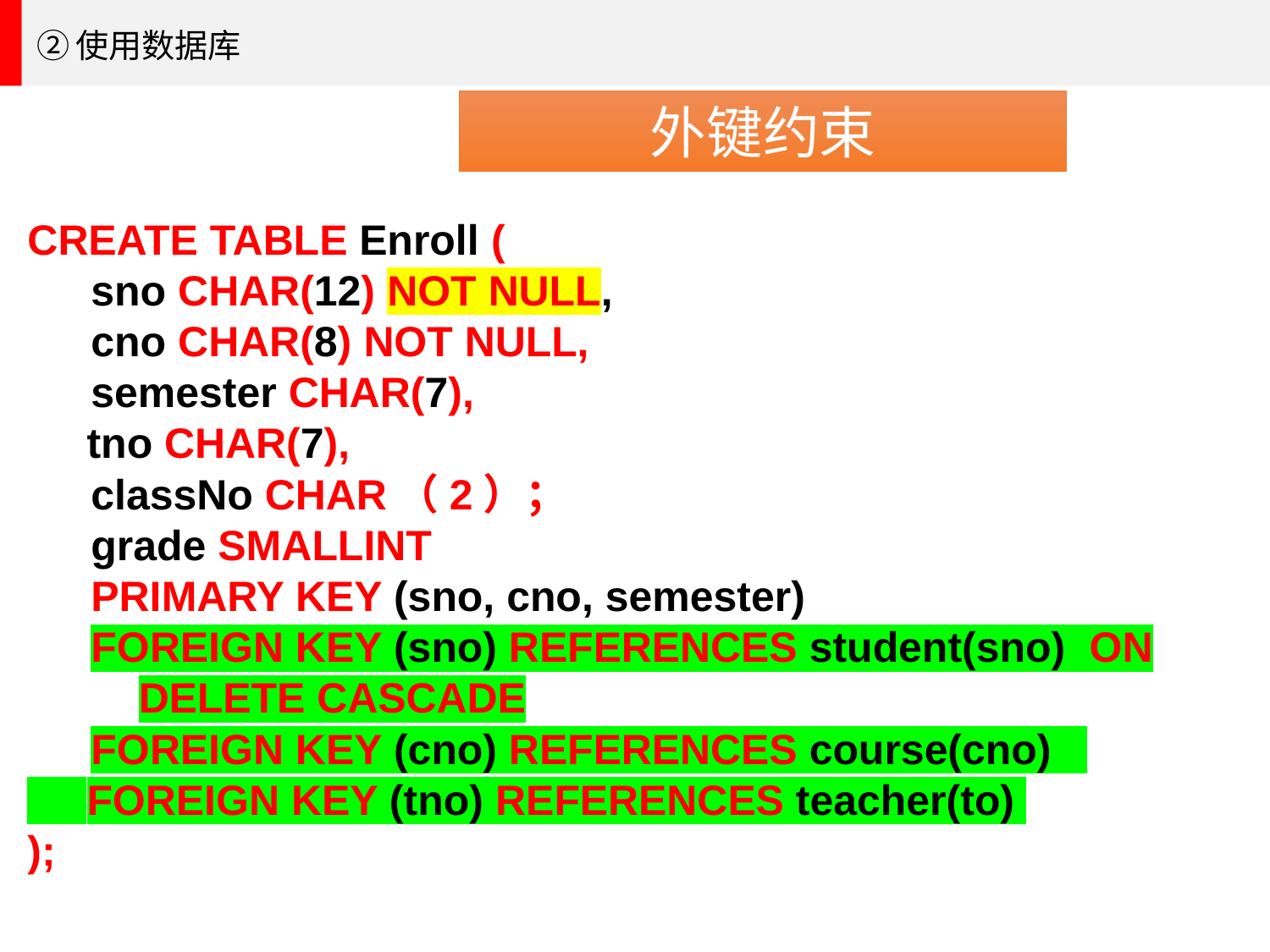

②使用数据库
外键约束
CREATE TABLE Enroll (
sno CHAR(12) NOT NULL,
cno CHAR(8) NOT NULL,
semester CHAR(7),
     tno CHAR(7),
classNo CHAR（2）；
grade SMALLINT
PRIMARY KEY (sno, cno, semester)
FOREIGN KEY (sno) REFERENCES student(sno)  ON DELETE CASCADE
FOREIGN KEY (cno) REFERENCES course(cno)
     FOREIGN KEY (tno) REFERENCES teacher(to)
);